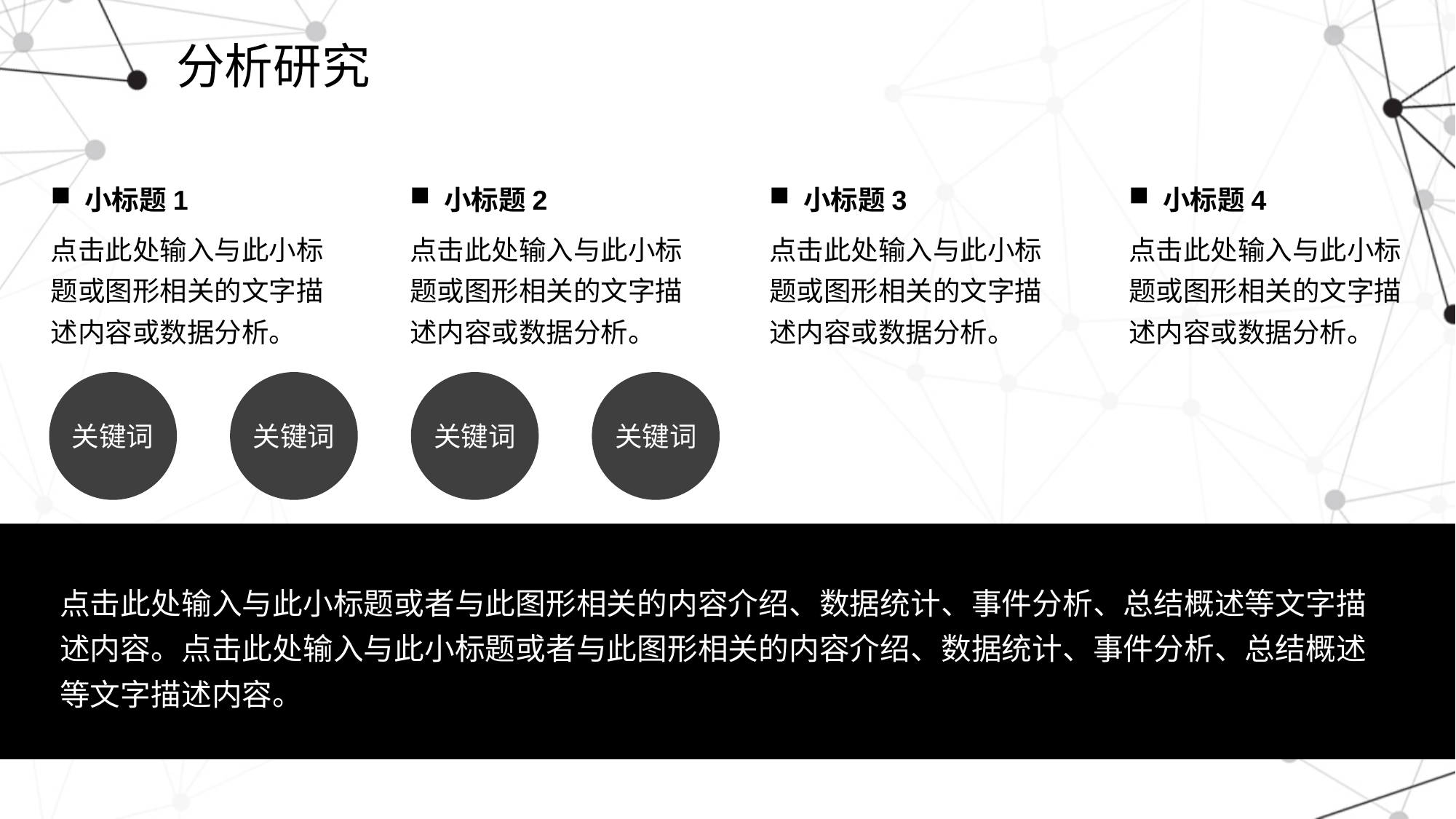

# 分析研究
小标题1
点击此处输入与此小标题或图形相关的文字描述内容或数据分析。
小标题2
点击此处输入与此小标题或图形相关的文字描述内容或数据分析。
小标题3
点击此处输入与此小标题或图形相关的文字描述内容或数据分析。
小标题4
点击此处输入与此小标题或图形相关的文字描述内容或数据分析。
关键词
关键词
关键词
关键词

点击此处输入与此小标题或者与此图形相关的内容介绍、数据统计、事件分析、总结概述等文字描述内容。点击此处输入与此小标题或者与此图形相关的内容介绍、数据统计、事件分析、总结概述等文字描述内容。